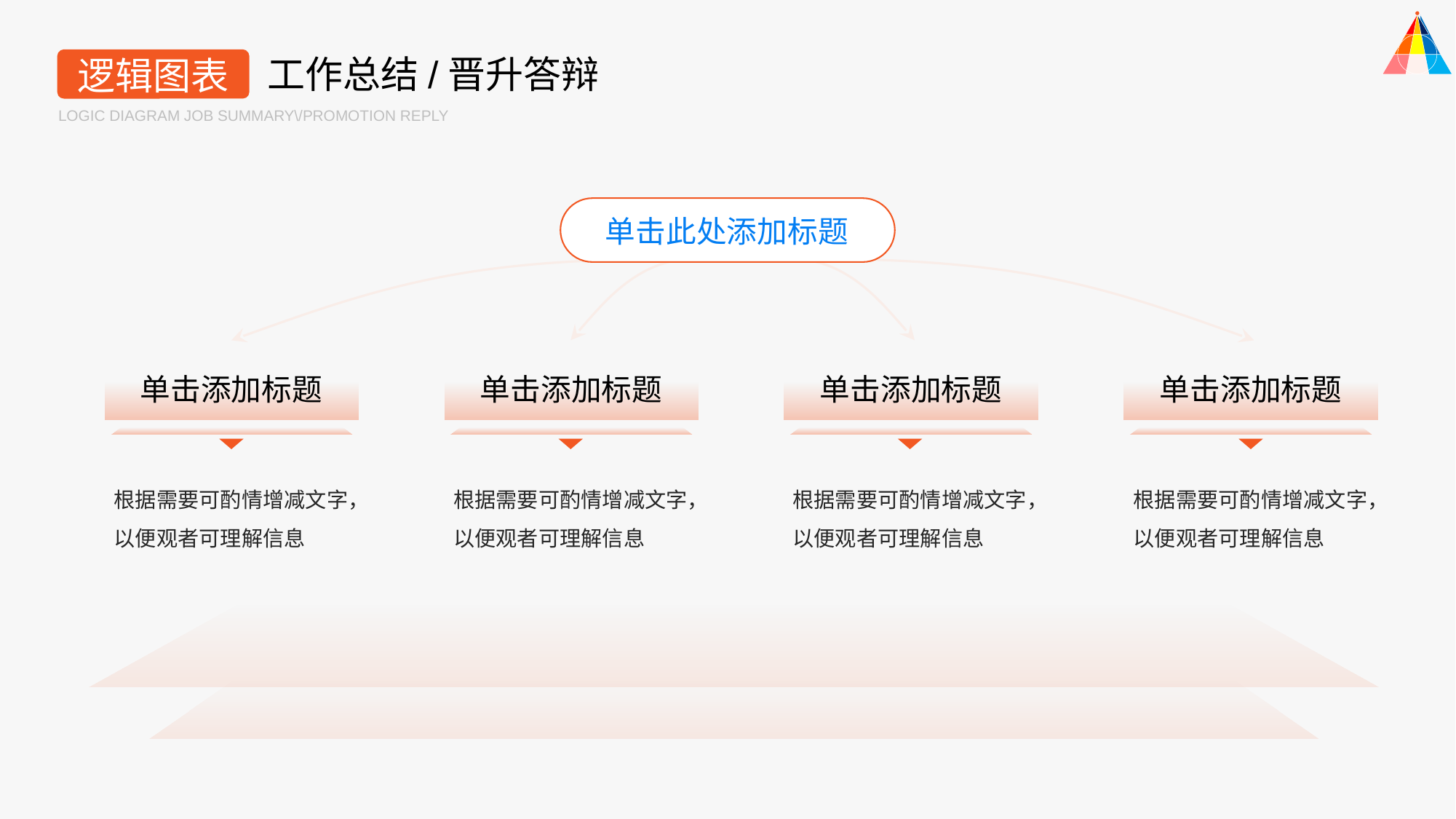

工作总结/晋升答辩

逻辑图表
LOGIC DIAGRAM JOB SUMMARY\/PROMOTION REPLY

单击此处添加标题

单击添加标题
单击添加标题
单击添加标题
单击添加标题

根据需要可酌情增减文字，以便观者可理解信息
根据需要可酌情增减文字，以便观者可理解信息
根据需要可酌情增减文字，以便观者可理解信息
根据需要可酌情增减文字，以便观者可理解信息